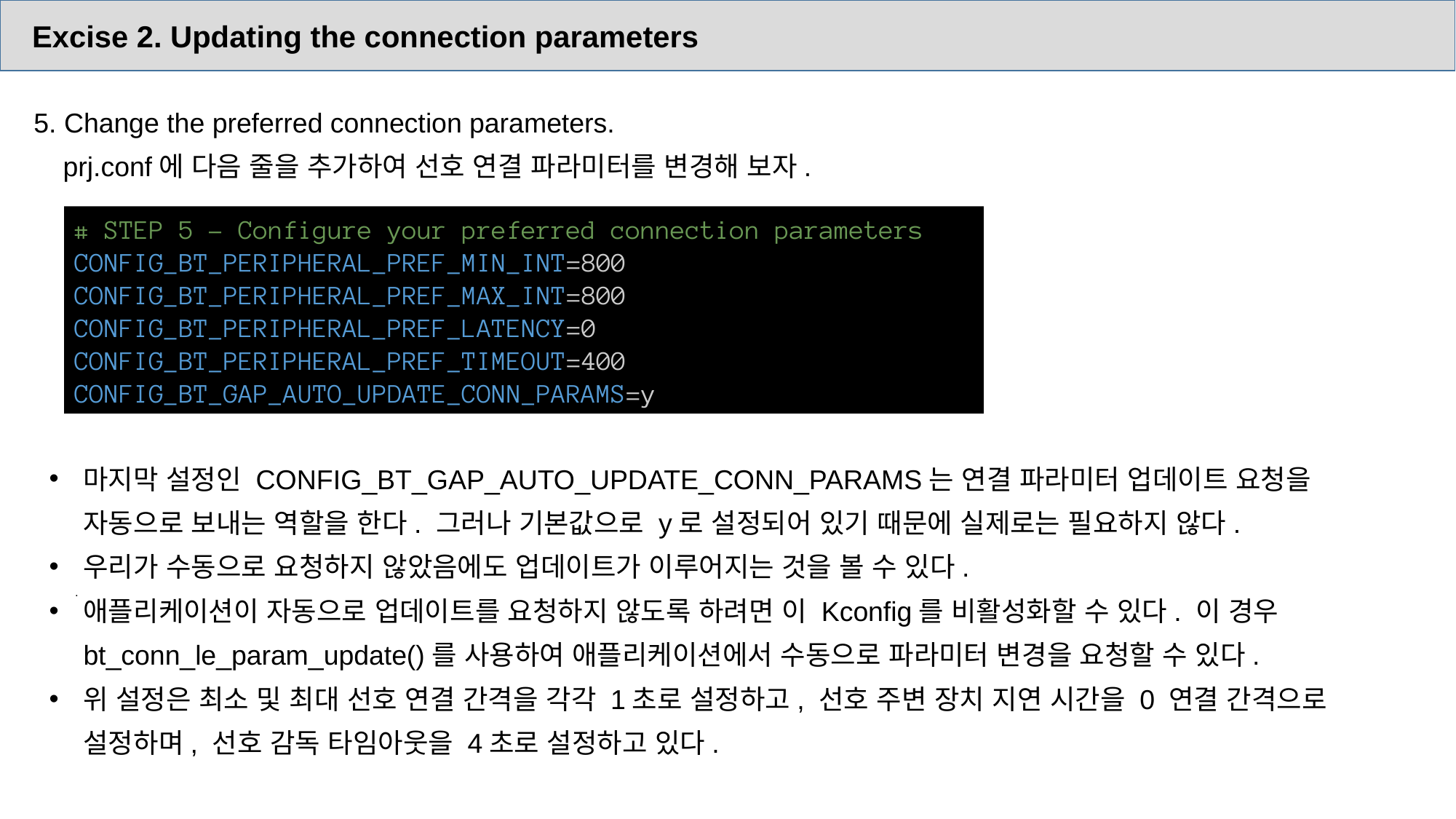

Excise 2. Updating the connection parameters
5. Change the preferred connection parameters.
 prj.conf에 다음 줄을 추가하여 선호 연결 파라미터를 변경해 보자.

# STEP 5 - Configure your preferred connection parameters
CONFIG_BT_PERIPHERAL_PREF_MIN_INT=800
CONFIG_BT_PERIPHERAL_PREF_MAX_INT=800
CONFIG_BT_PERIPHERAL_PREF_LATENCY=0
CONFIG_BT_PERIPHERAL_PREF_TIMEOUT=400
CONFIG_BT_GAP_AUTO_UPDATE_CONN_PARAMS=y
마지막 설정인 CONFIG_BT_GAP_AUTO_UPDATE_CONN_PARAMS는 연결 파라미터 업데이트 요청을 자동으로 보내는 역할을 한다. 그러나 기본값으로 y로 설정되어 있기 때문에 실제로는 필요하지 않다.
우리가 수동으로 요청하지 않았음에도 업데이트가 이루어지는 것을 볼 수 있다.
애플리케이션이 자동으로 업데이트를 요청하지 않도록 하려면 이 Kconfig를 비활성화할 수 있다. 이 경우 bt_conn_le_param_update()를 사용하여 애플리케이션에서 수동으로 파라미터 변경을 요청할 수 있다.
위 설정은 최소 및 최대 선호 연결 간격을 각각 1초로 설정하고, 선호 주변 장치 지연 시간을 0 연결 간격으로 설정하며, 선호 감독 타임아웃을 4초로 설정하고 있다.
.